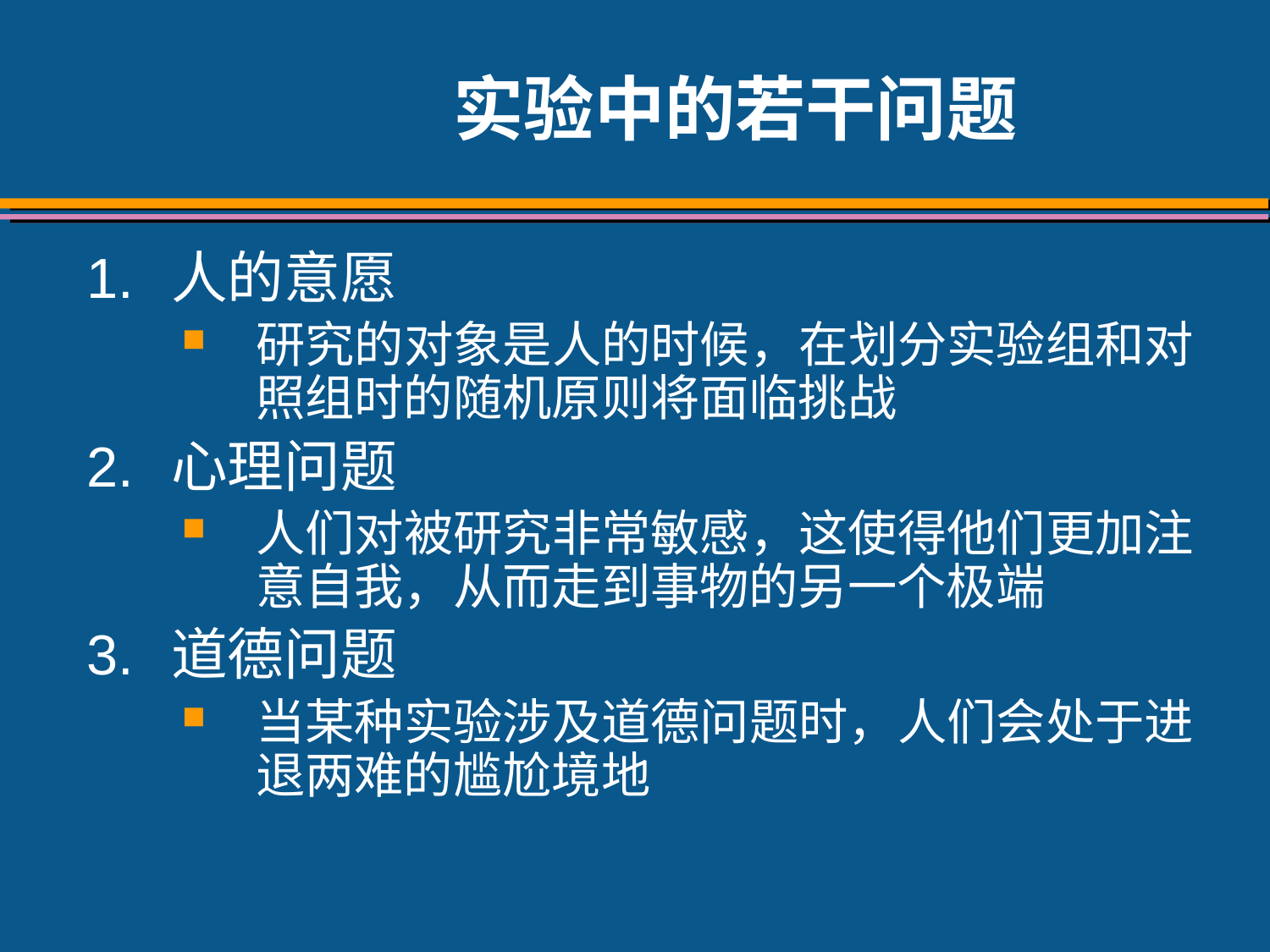

# 实验中的若干问题
人的意愿
研究的对象是人的时候，在划分实验组和对照组时的随机原则将面临挑战
心理问题
人们对被研究非常敏感，这使得他们更加注意自我，从而走到事物的另一个极端
道德问题
当某种实验涉及道德问题时，人们会处于进退两难的尴尬境地